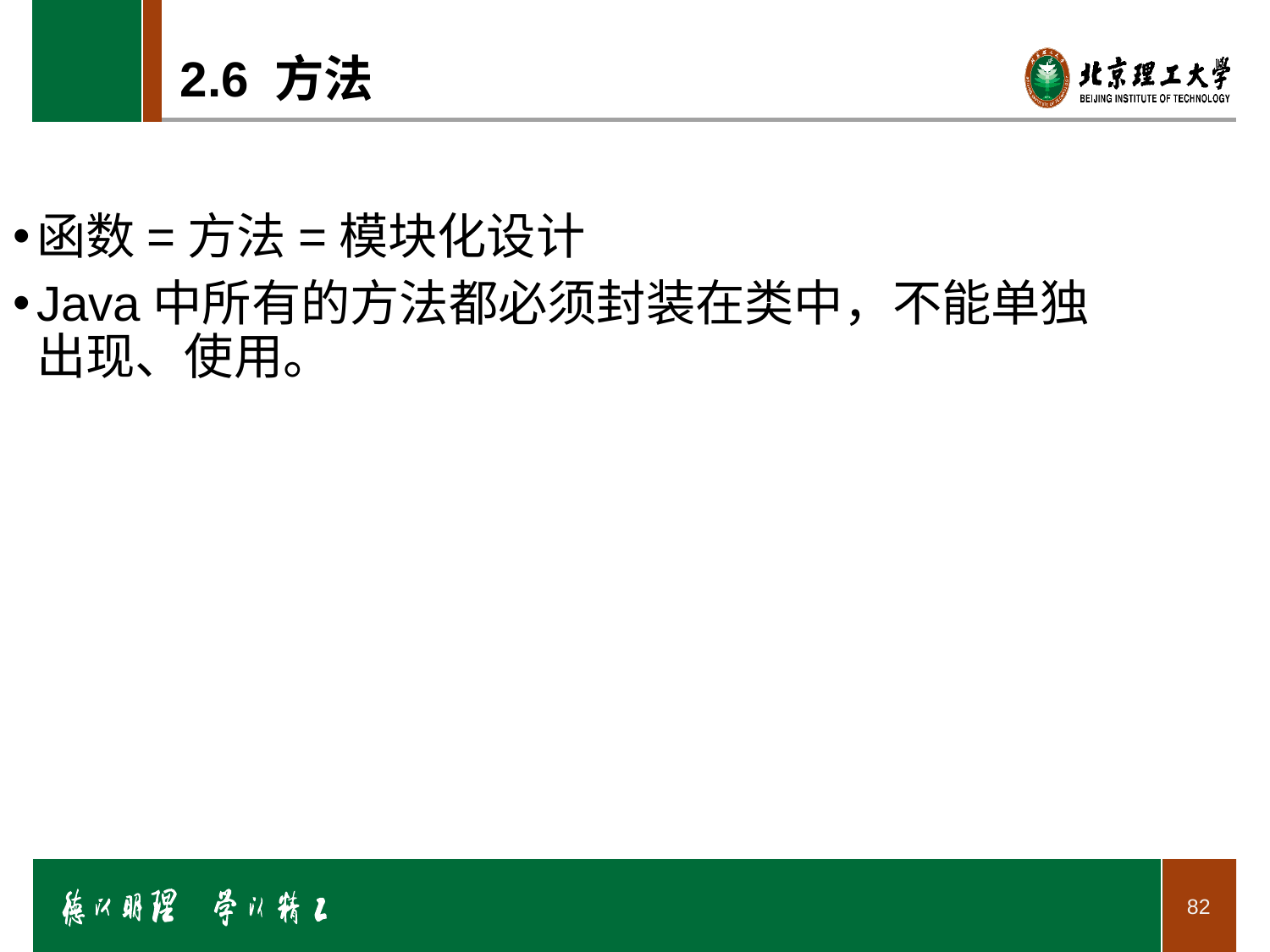

# 2.6 方法
函数=方法=模块化设计
Java中所有的方法都必须封装在类中，不能单独出现、使用。